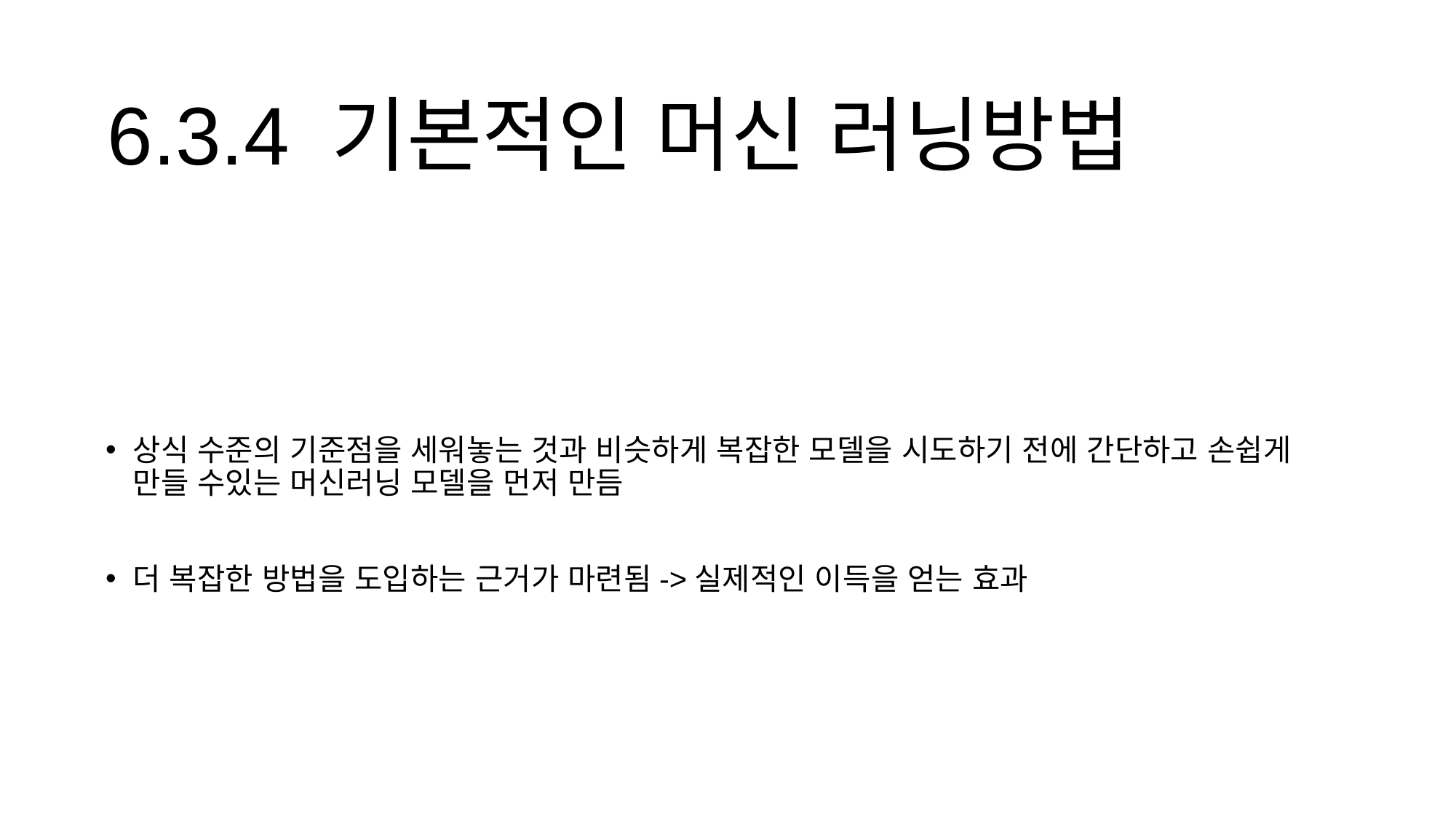

# 6.3.4 기본적인 머신 러닝방법
상식 수준의 기준점을 세워놓는 것과 비슷하게 복잡한 모델을 시도하기 전에 간단하고 손쉽게 만들 수있는 머신러닝 모델을 먼저 만듬

더 복잡한 방법을 도입하는 근거가 마련됨->실제적인 이득을 얻는 효과